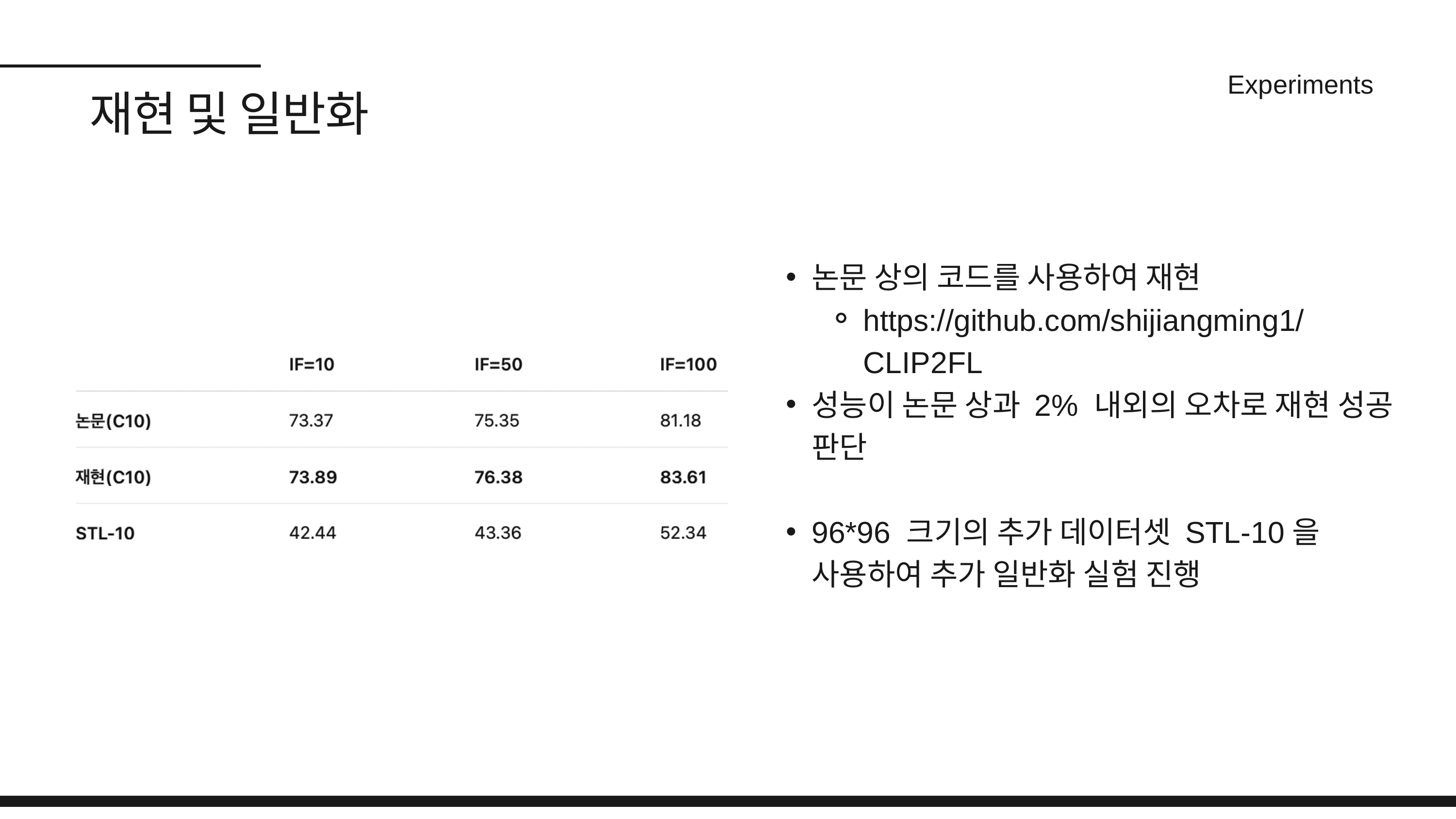

Experiments

재현 및 일반화
논문 상의 코드를 사용하여 재현
https://github.com/shijiangming1/CLIP2FL
성능이 논문 상과 2% 내외의 오차로 재현 성공 판단

96*96 크기의 추가 데이터셋 STL-10을 사용하여 추가 일반화 실험 진행